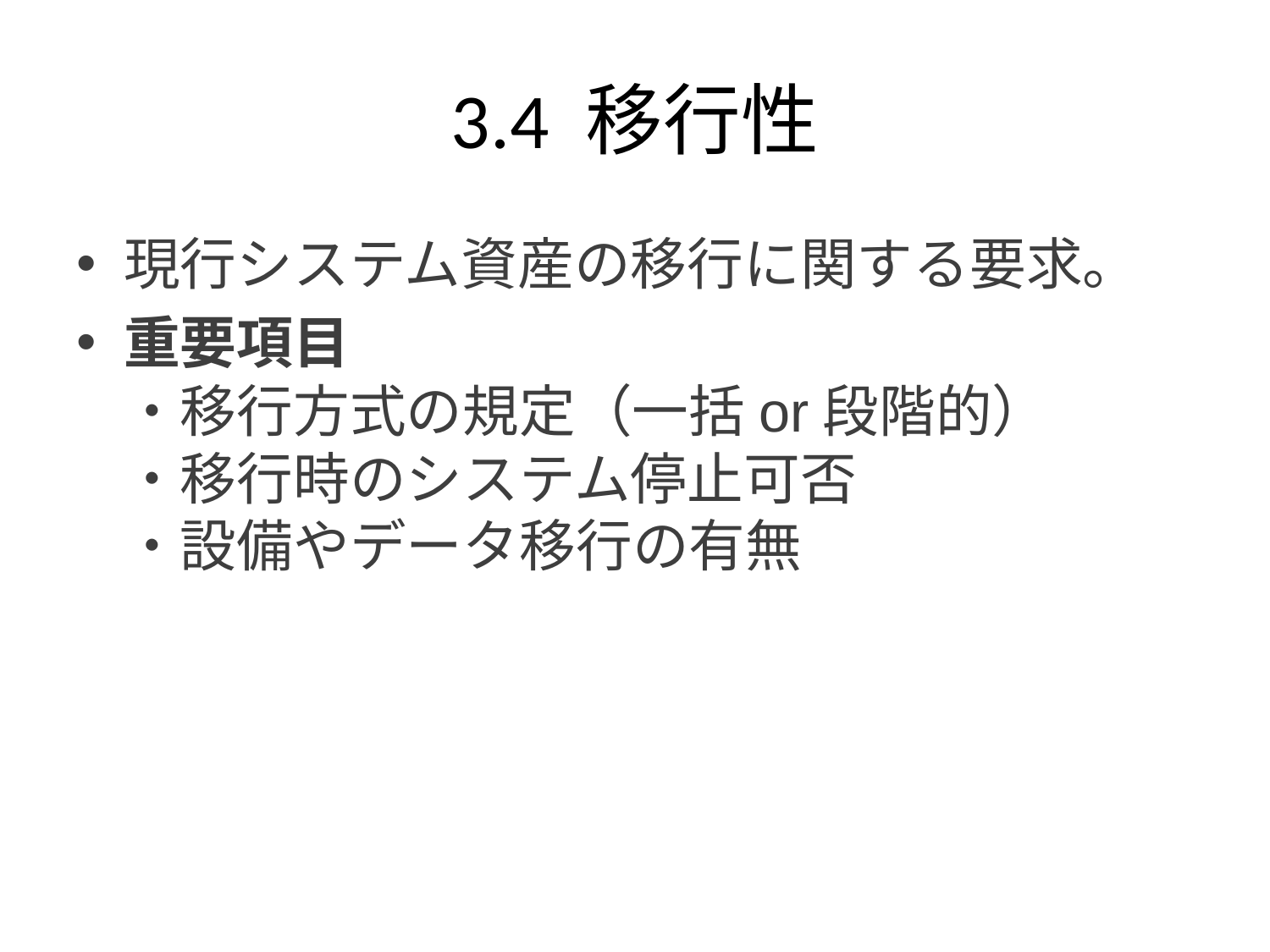

# 3.4 移行性
現行システム資産の移行に関する要求。
重要項目
・移行方式の規定（一括or段階的）
・移行時のシステム停止可否
・設備やデータ移行の有無